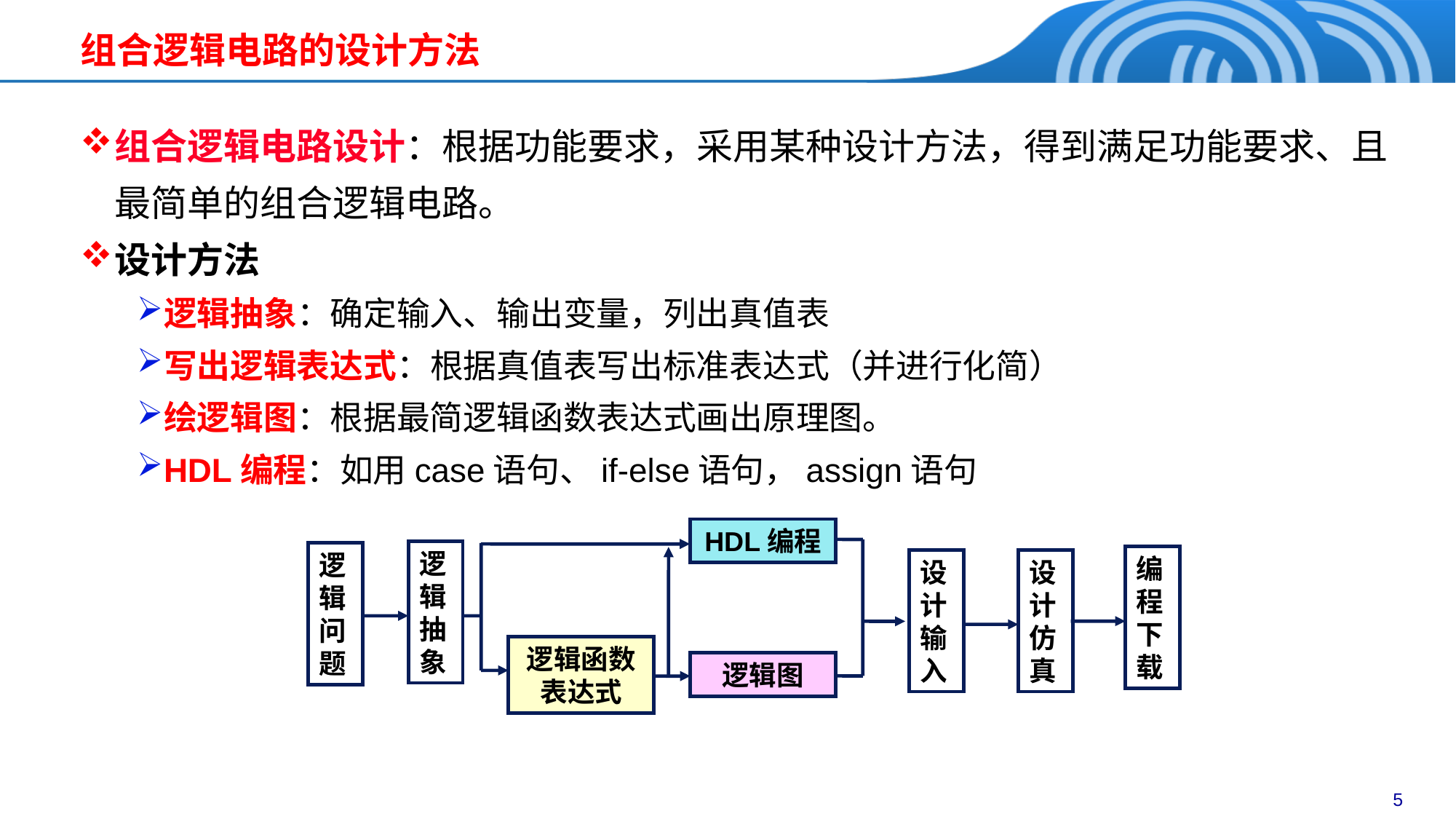

# 组合逻辑电路的设计方法
组合逻辑电路设计：根据功能要求，采用某种设计方法，得到满足功能要求、且最简单的组合逻辑电路。
设计方法
逻辑抽象：确定输入、输出变量，列出真值表
写出逻辑表达式：根据真值表写出标准表达式（并进行化简）
绘逻辑图：根据最简逻辑函数表达式画出原理图。
HDL编程：如用case语句、if-else语句，assign语句
HDL编程

逻辑抽象
逻辑问题

编程下载

设计输入
设计仿真

逻辑函数表达式
逻辑图